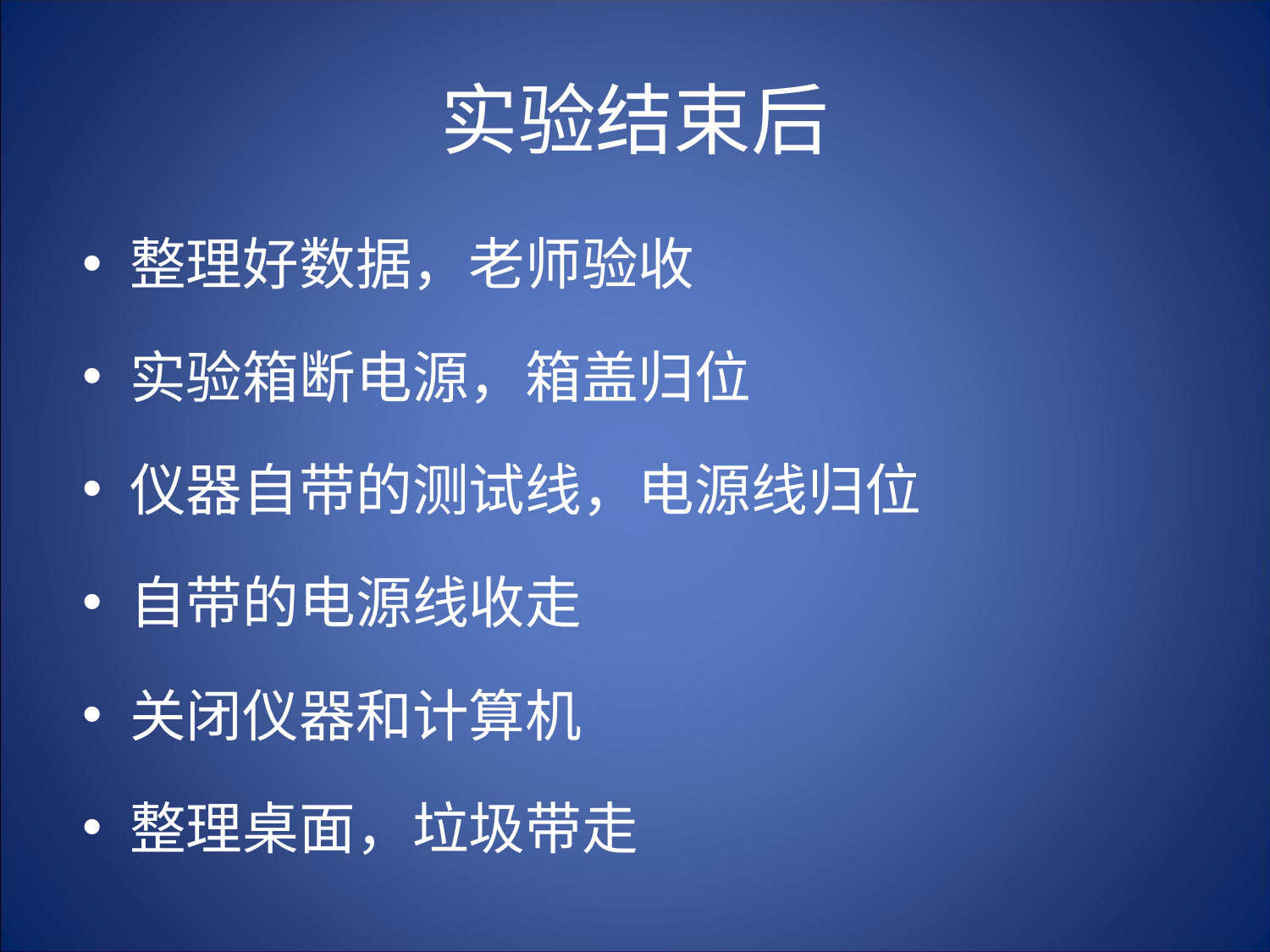

# 实验结束后
整理好数据，老师验收
实验箱断电源，箱盖归位
仪器自带的测试线，电源线归位
自带的电源线收走
关闭仪器和计算机
整理桌面，垃圾带走